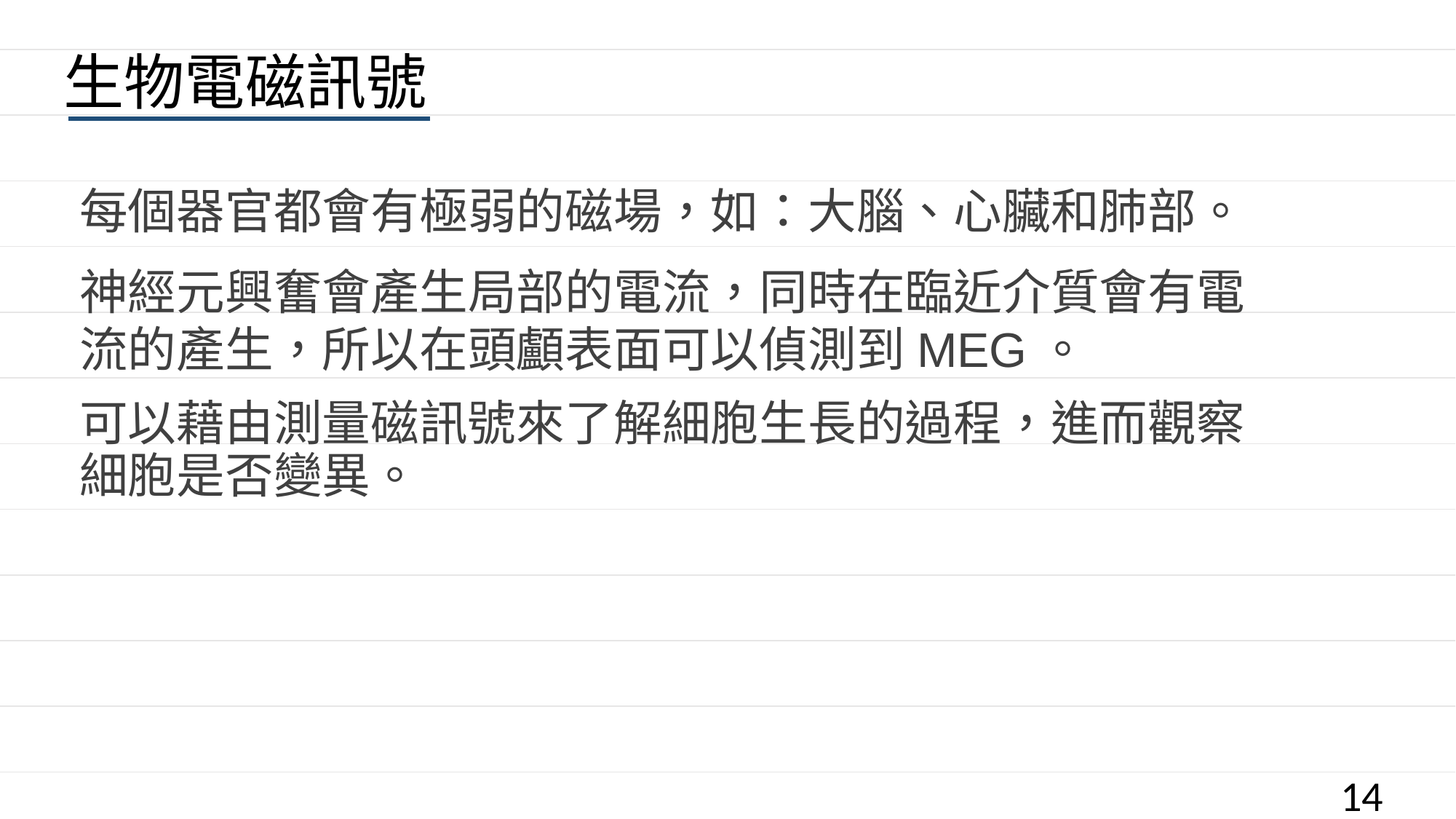

生物電磁訊號
每個器官都會有極弱的磁場，如：大腦、心臟和肺部。
神經元興奮會產生局部的電流，同時在臨近介質會有電流的產生，所以在頭顱表面可以偵測到MEG。
可以藉由測量磁訊號來了解細胞生長的過程，進而觀察細胞是否變異。
14